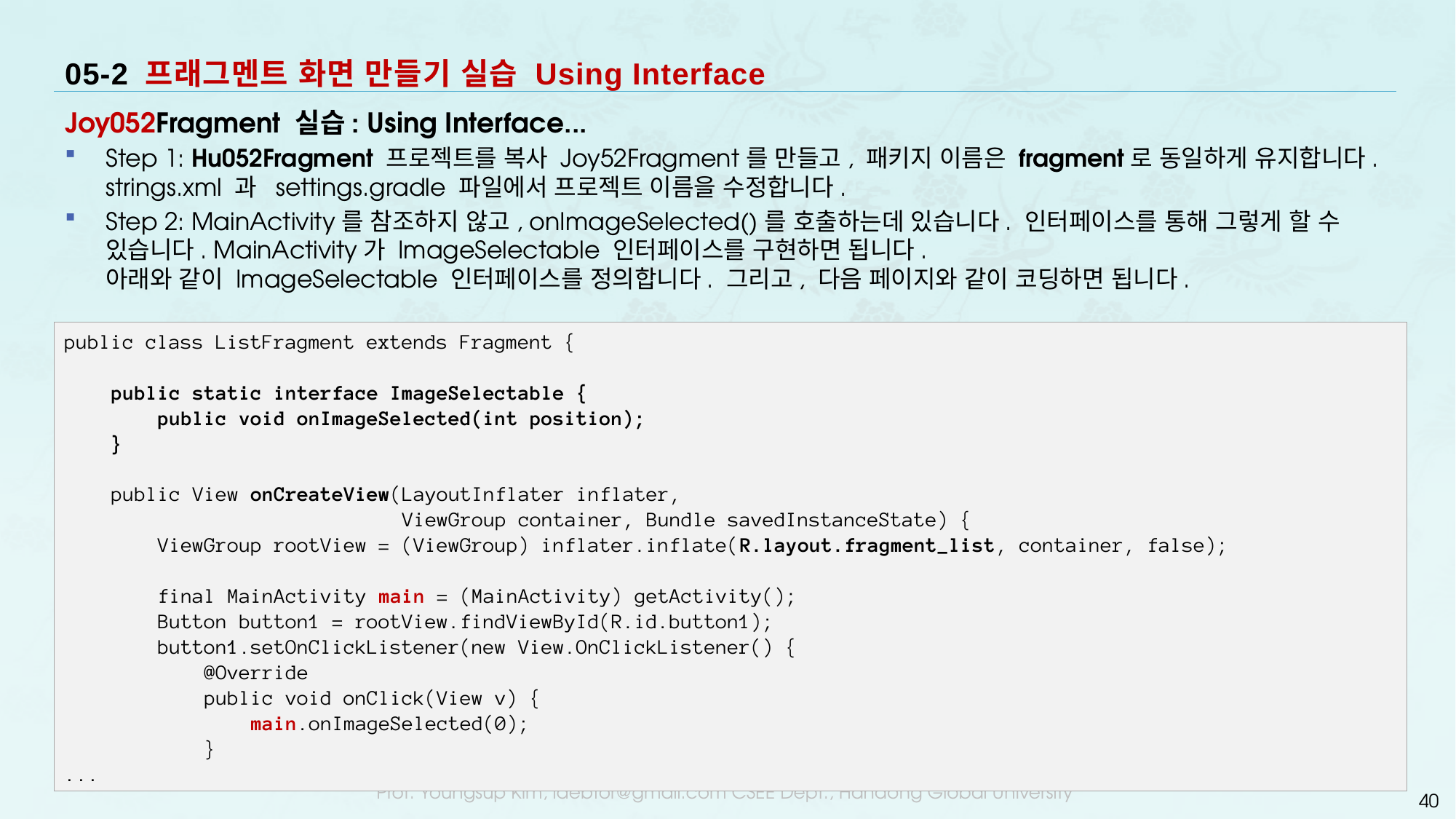

# 05-2 프래그멘트 화면 만들기 실습 Using Interface
Joy052Fragment 실습: Using Interface...
Step 1: Hu052Fragment 프로젝트를 복사 Joy52Fragment를 만들고, 패키지 이름은 fragment로 동일하게 유지합니다.  strings.xml 과  settings.gradle 파일에서 프로젝트 이름을 수정합니다.
Step 2: MainActivity를 참조하지 않고, onImageSelected()를 호출하는데 있습니다. 인터페이스를 통해 그렇게 할 수 있습니다. MainActivity가 ImageSelectable 인터페이스를 구현하면 됩니다.
아래와 같이 ImageSelectable 인터페이스를 정의합니다. 그리고, 다음 페이지와 같이 코딩하면 됩니다.

public class ListFragment extends Fragment {

    public static interface ImageSelectable {
        public void onImageSelected(int position);
    }

    public View onCreateView(LayoutInflater inflater,
                             ViewGroup container, Bundle savedInstanceState) {
        ViewGroup rootView = (ViewGroup) inflater.inflate(R.layout.fragment_list, container, false);

        final MainActivity main = (MainActivity) getActivity();
        Button button1 = rootView.findViewById(R.id.button1);
        button1.setOnClickListener(new View.OnClickListener() {
            @Override
            public void onClick(View v) {
                main.onImageSelected(0);
            }
...
40